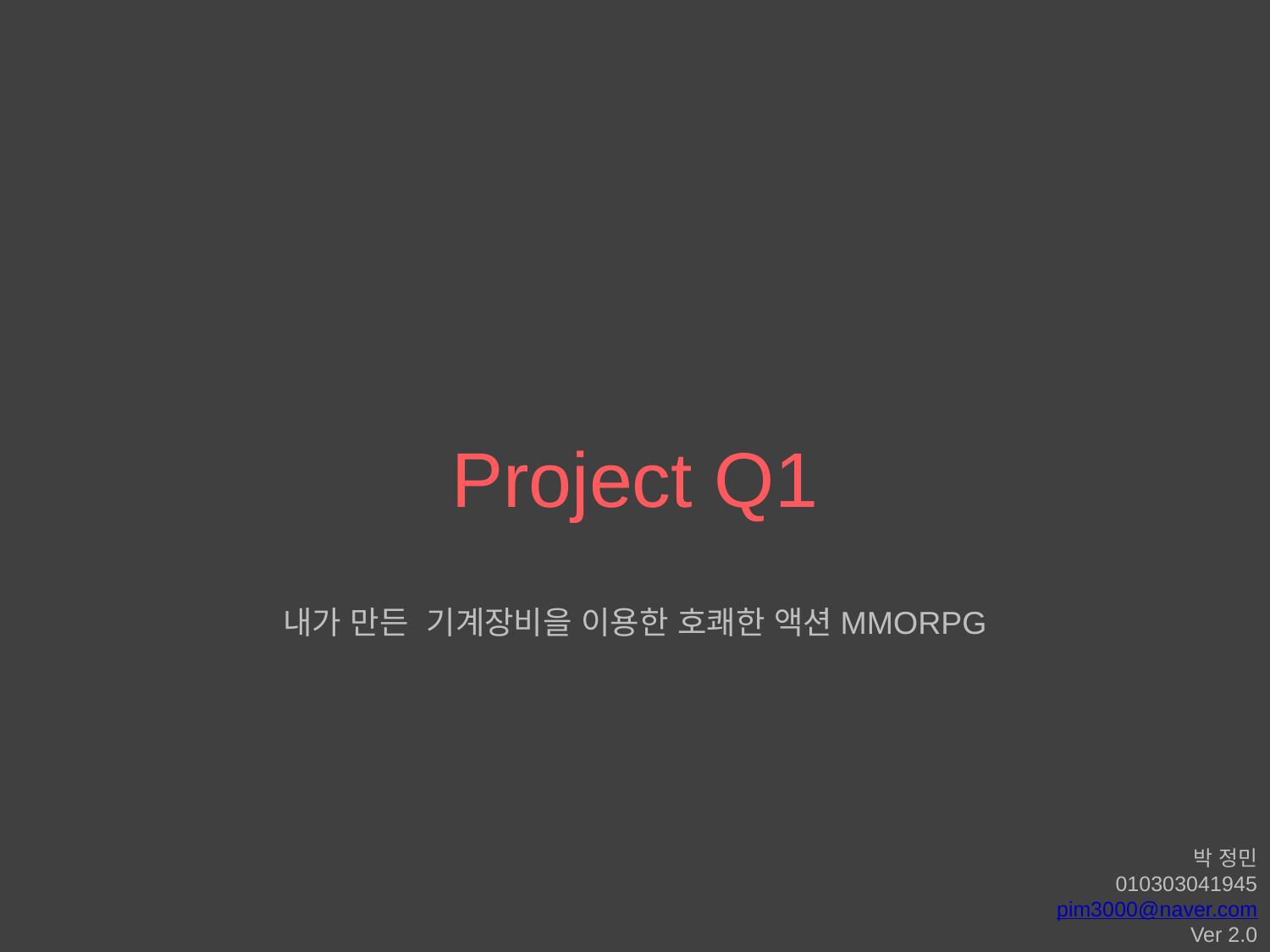

# Project Q1
내가 만든  기계장비을 이용한 호쾌한 액션MMORPG
박 정민
010303041945
pim3000@naver.com
Ver 2.0